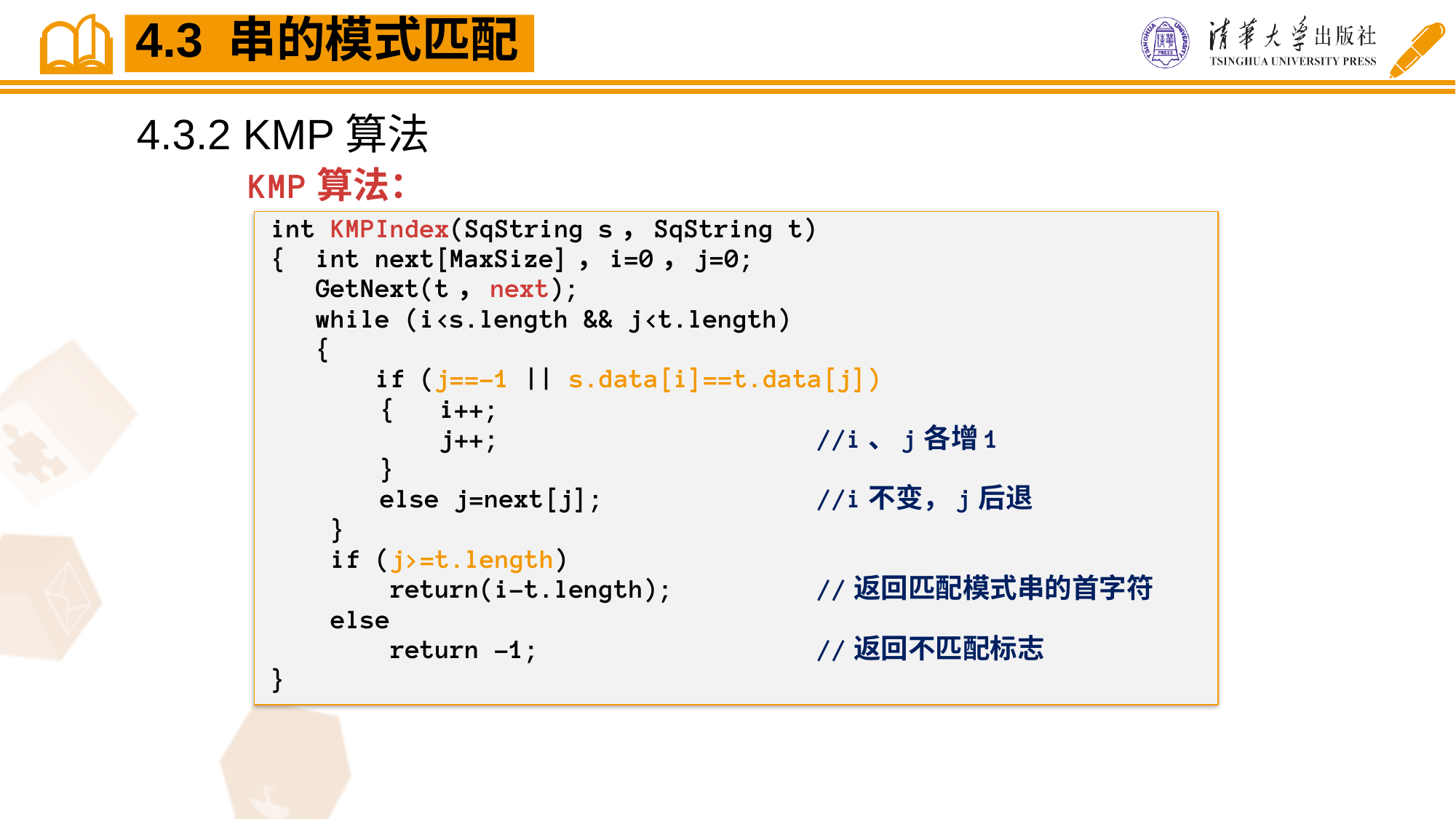

4.3 串的模式匹配
4.3.2 KMP算法
KMP算法：
int KMPIndex(SqString s，SqString t)
{  int next[MaxSize]，i=0，j=0;
   GetNext(t，next);
   while (i<s.length && j<t.length)
   {
       if (j==-1 || s.data[i]==t.data[j])
	{   i++;
	    j++;			//i、j各增1
	}
	else j=next[j]; 		//i不变，j后退
    }
    if (j>=t.length)
        return(i-t.length);		//返回匹配模式串的首字符
    else
        return -1;			//返回不匹配标志
}